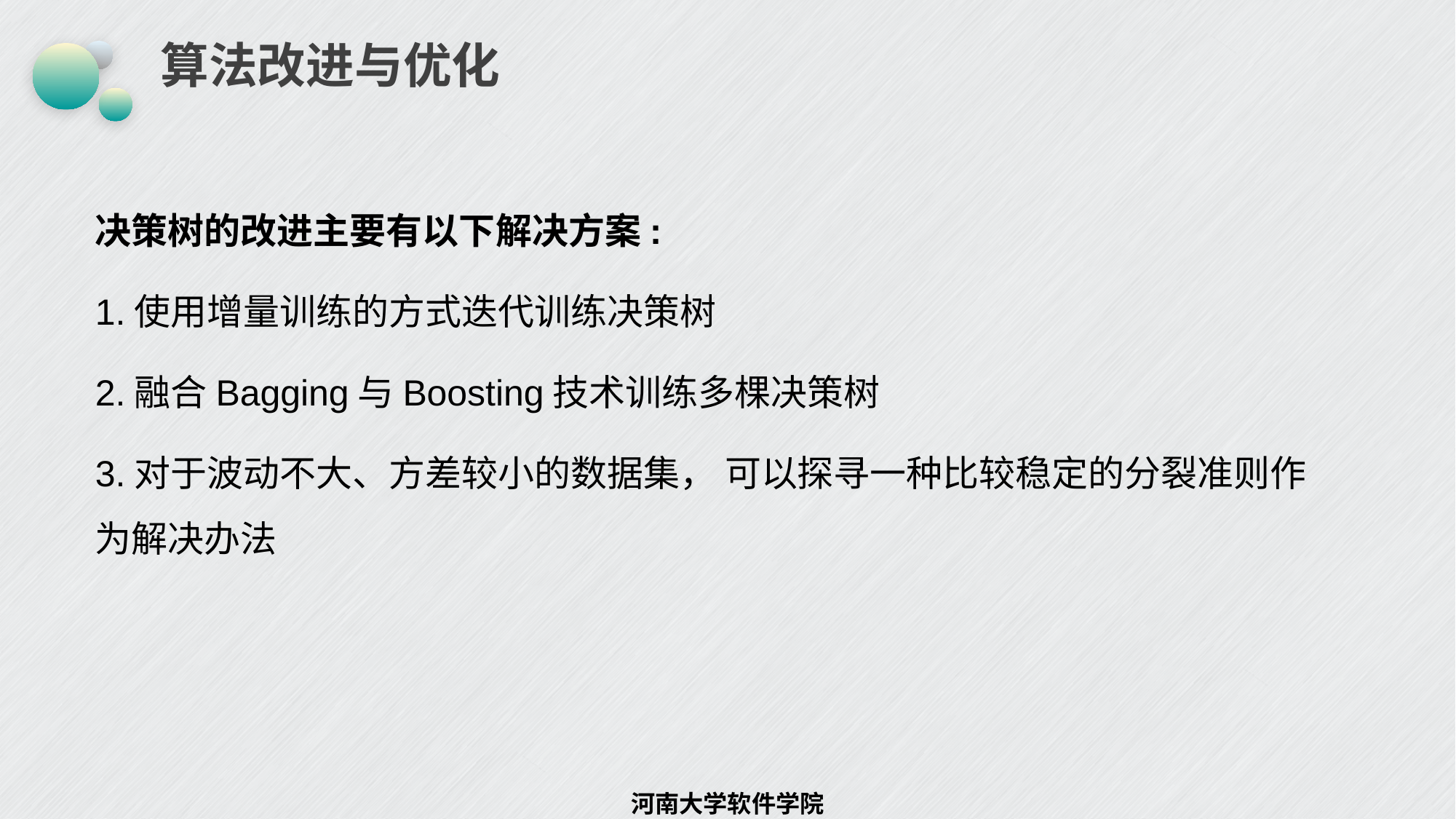

# 算法改进与优化
决策树的改进主要有以下解决方案:
1.使用增量训练的方式迭代训练决策树
2.融合Bagging与Boosting技术训练多棵决策树
3.对于波动不大、方差较小的数据集， 可以探寻一种比较稳定的分裂准则作为解决办法